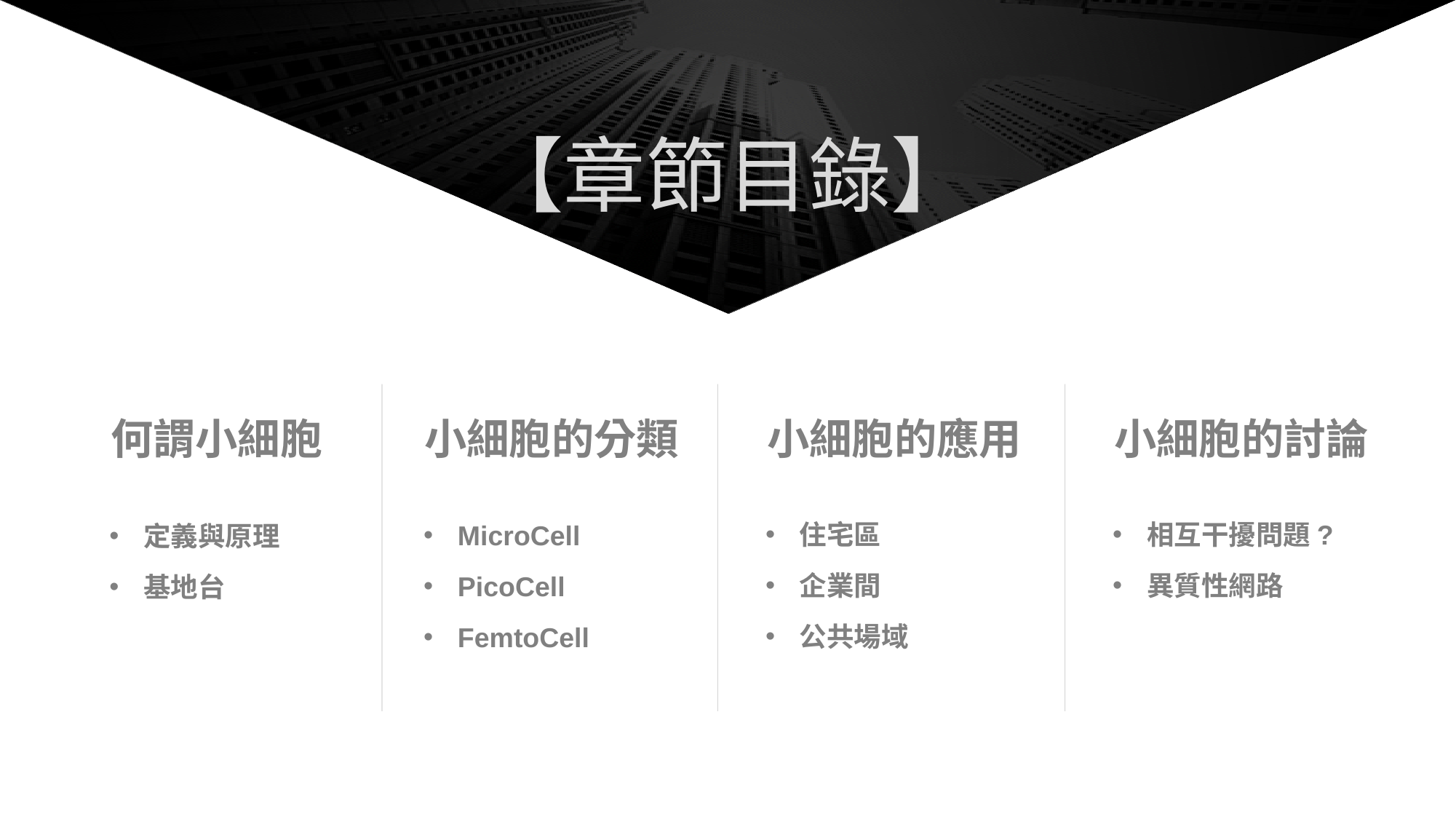

【章節目錄】
何謂小細胞
小細胞的分類
小細胞的應用
小細胞的討論
住宅區
企業間
公共場域
相互干擾問題?
異質性網路
MicroCell
PicoCell
FemtoCell
定義與原理
基地台